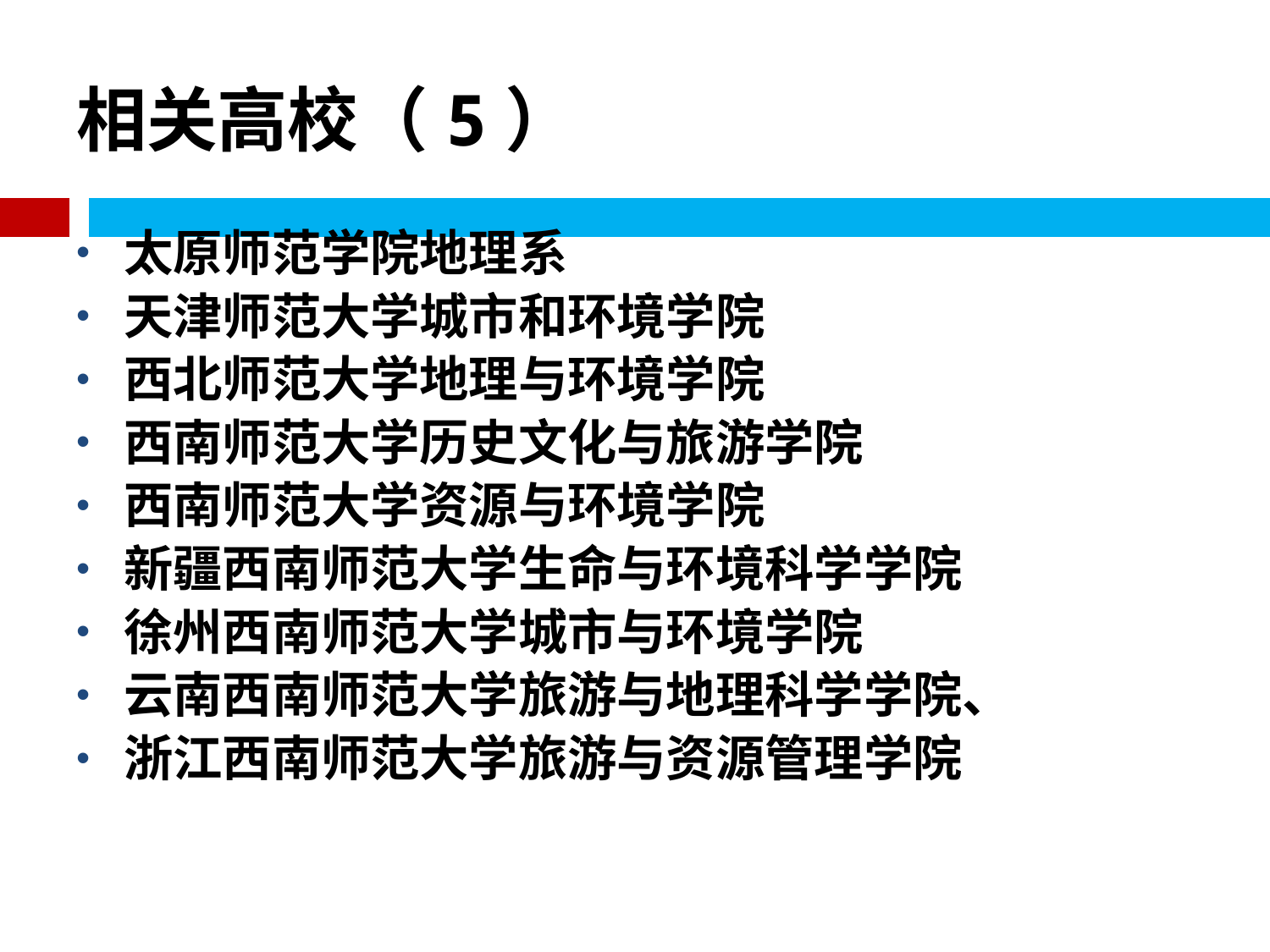

# 相关高校（5）
太原师范学院地理系
天津师范大学城市和环境学院
西北师范大学地理与环境学院
西南师范大学历史文化与旅游学院
西南师范大学资源与环境学院
新疆西南师范大学生命与环境科学学院
徐州西南师范大学城市与环境学院
云南西南师范大学旅游与地理科学学院、
浙江西南师范大学旅游与资源管理学院